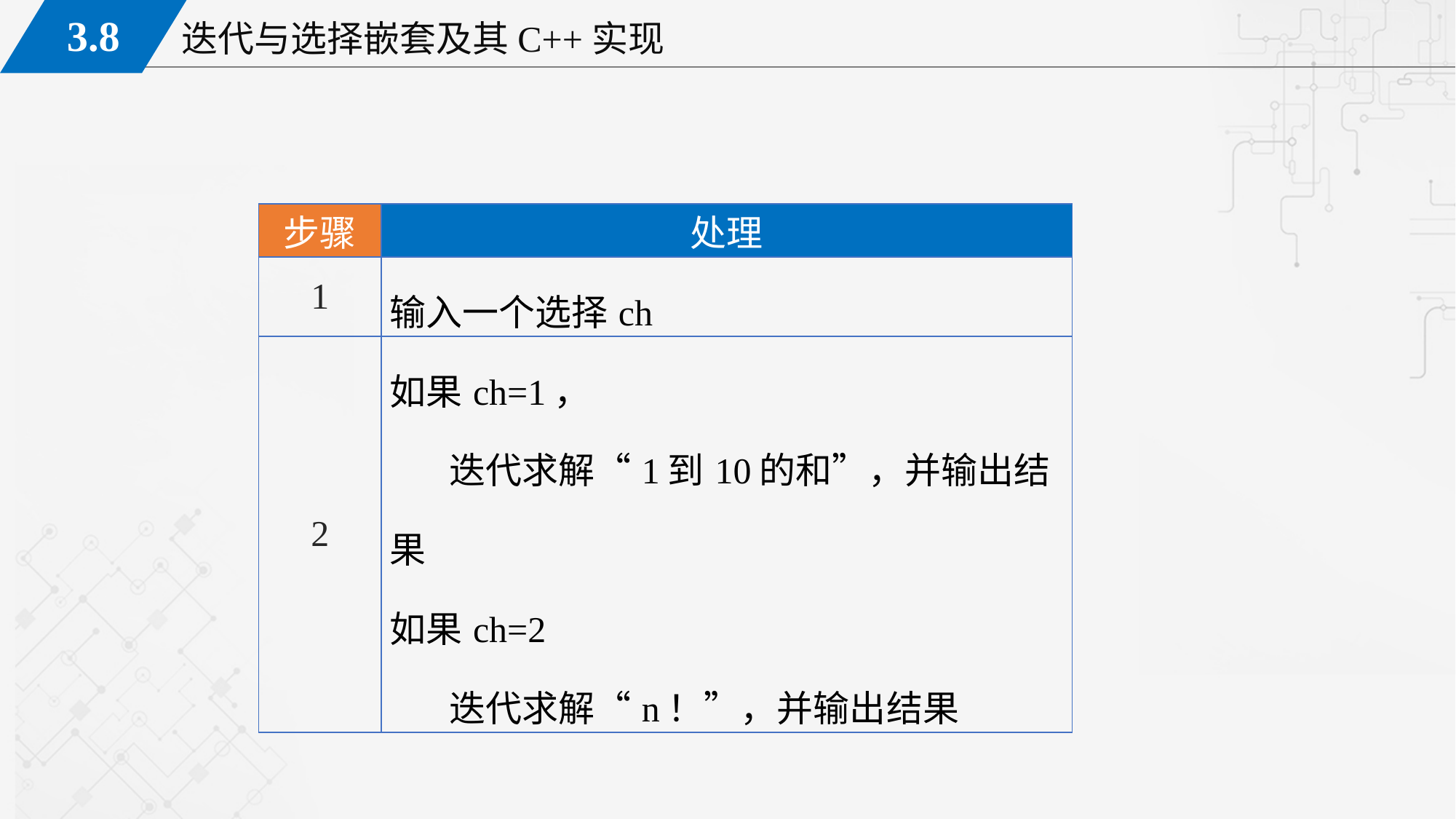

| 步骤 | 处理 |
| --- | --- |
| 1 | 输入一个选择ch |
| 2 | 如果ch=1， 迭代求解“1到10的和”，并输出结果 如果ch=2 迭代求解“n！”，并输出结果 |